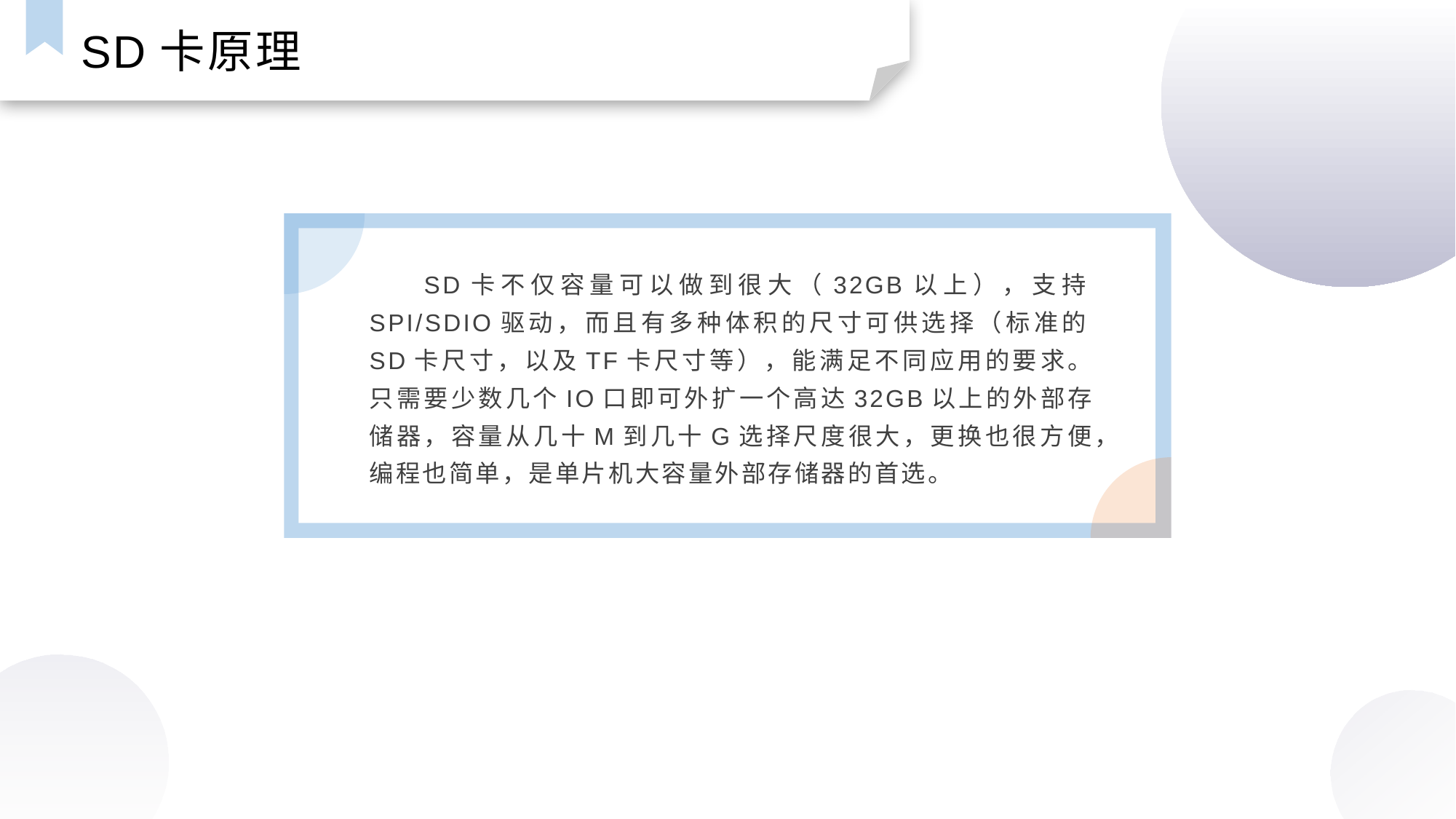

SD卡原理

SD卡不仅容量可以做到很大（32GB以上），支持SPI/SDIO驱动，而且有多种体积的尺寸可供选择（标准的SD卡尺寸，以及TF卡尺寸等），能满足不同应用的要求。只需要少数几个IO口即可外扩一个高达32GB以上的外部存储器，容量从几十M到几十G选择尺度很大，更换也很方便，编程也简单，是单片机大容量外部存储器的首选。